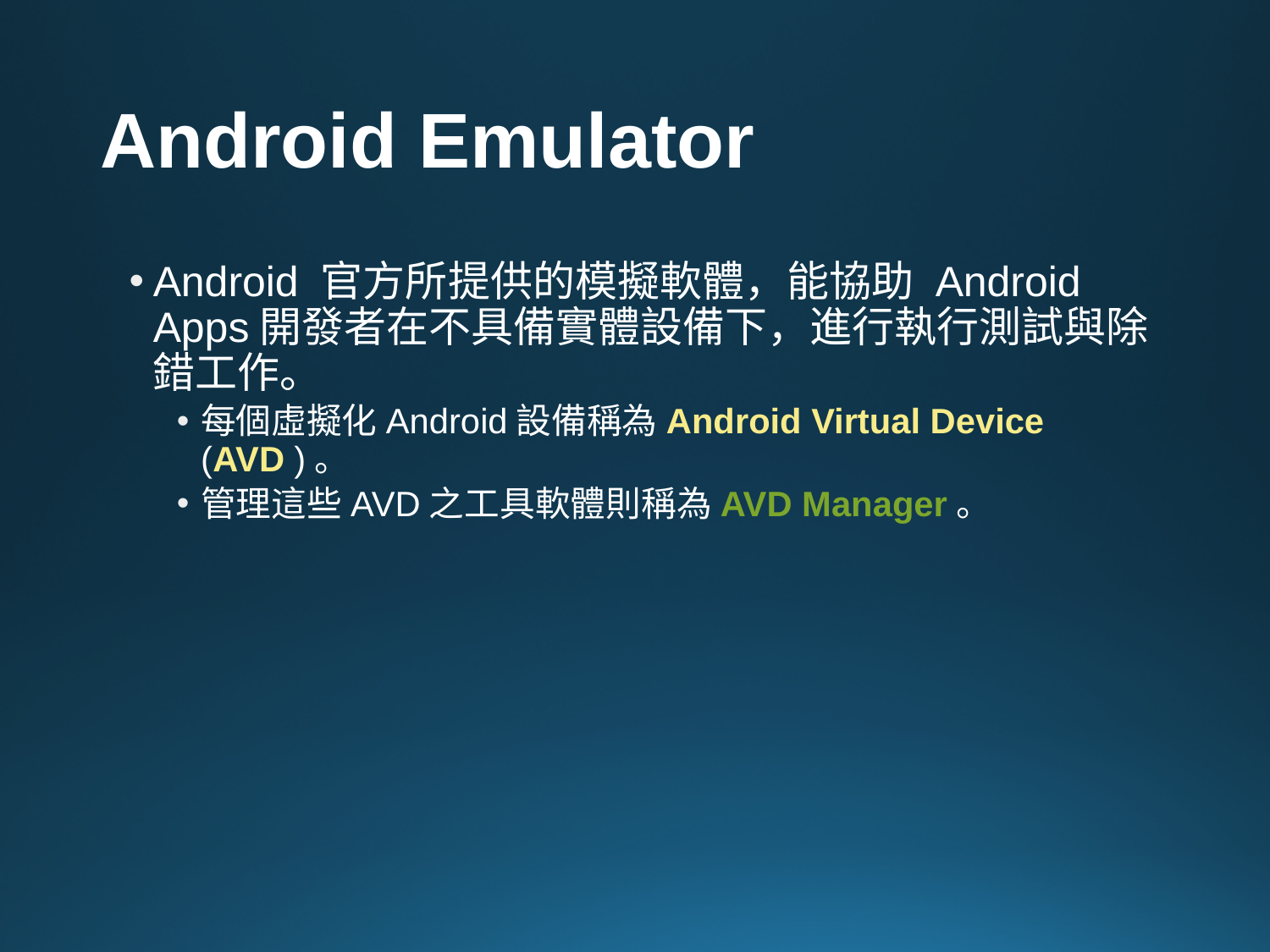

# Android Emulator
Android 官方所提供的模擬軟體，能協助 Android Apps開發者在不具備實體設備下，進行執行測試與除錯工作。
每個虛擬化Android設備稱為Android Virtual Device (AVD )。
管理這些AVD之工具軟體則稱為AVD Manager。